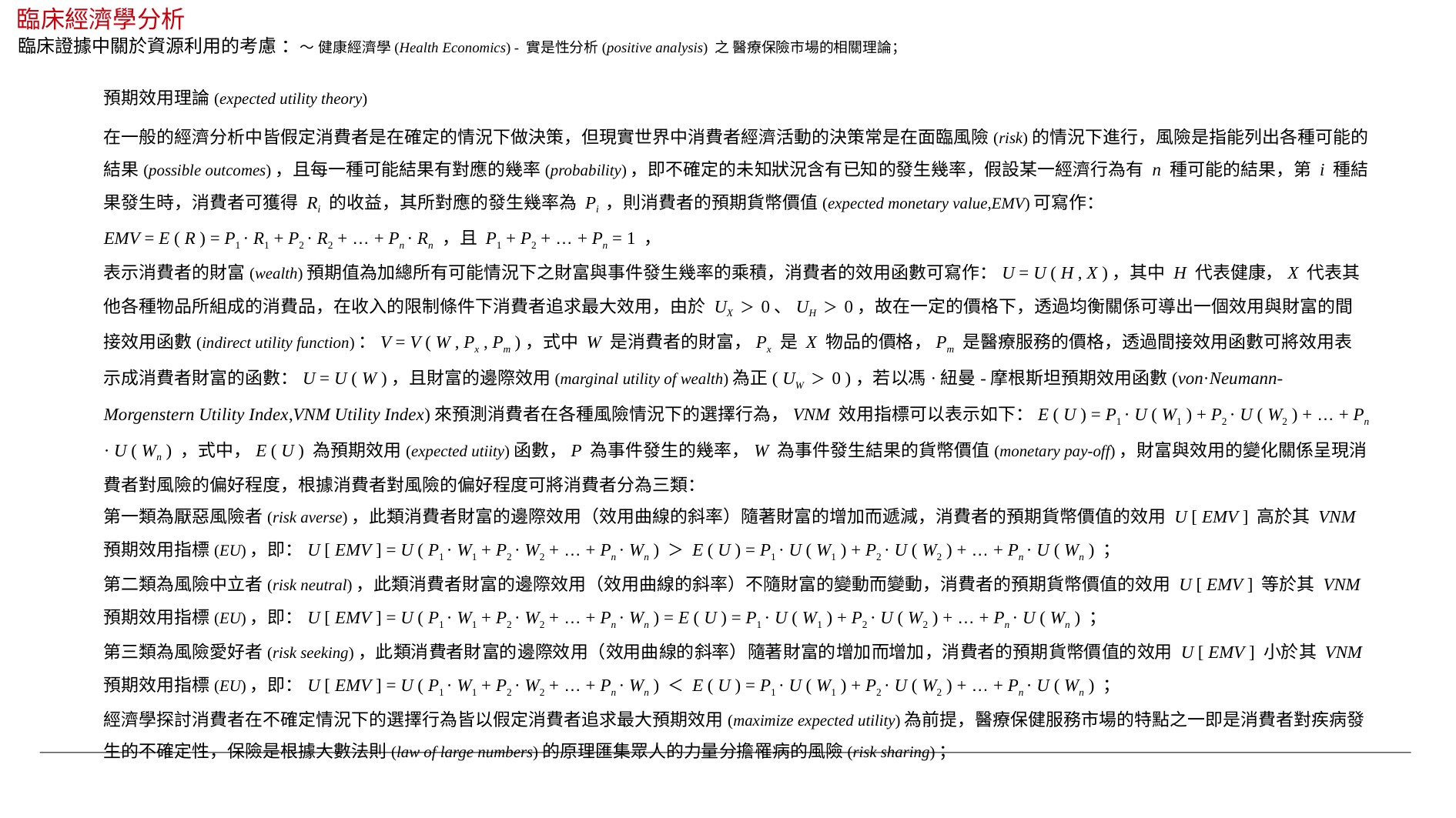

臨床經濟學分析
臨床證據中關於資源利用的考慮 ：～ 健康經濟學(Health Economics) - 實是性分析(positive analysis) 之 醫療保險市場的相關理論；
預期效用理論(expected utility theory)
在一般的經濟分析中皆假定消費者是在確定的情況下做決策，但現實世界中消費者經濟活動的決策常是在面臨風險(risk)的情況下進行，風險是指能列出各種可能的結果(possible outcomes)，且每一種可能結果有對應的幾率(probability)，即不確定的未知狀況含有已知的發生幾率，假設某一經濟行為有 n 種可能的結果，第 i 種結果發生時，消費者可獲得 Ri 的收益，其所對應的發生幾率為 Pi ，則消費者的預期貨幣價值(expected monetary value,EMV)可寫作：
EMV = E ( R ) = P1 · R1 + P2 · R2 + … + Pn · Rn ，且 P1 + P2 + … + Pn = 1 ，
表示消費者的財富(wealth)預期值為加總所有可能情況下之財富與事件發生幾率的乘積，消費者的效用函數可寫作：U = U ( H , X )，其中 H 代表健康，X 代表其他各種物品所組成的消費品，在收入的限制條件下消費者追求最大效用，由於 UX ＞ 0、UH ＞ 0，故在一定的價格下，透過均衡關係可導出一個效用與財富的間接效用函數(indirect utility function)：V = V ( W , Px , Pm )，式中 W 是消費者的財富，Px 是 X 物品的價格，Pm 是醫療服務的價格，透過間接效用函數可將效用表示成消費者財富的函數：U = U ( W )，且財富的邊際效用(marginal utility of wealth)為正( UW ＞ 0 )，若以馮·紐曼-摩根斯坦預期效用函數(von·Neumann-Morgenstern Utility Index,VNM Utility Index)來預測消費者在各種風險情況下的選擇行為，VNM 效用指標可以表示如下：E ( U ) = P1 · U ( W1 ) + P2 · U ( W2 ) + … + Pn · U ( Wn ) ，式中，E ( U ) 為預期效用(expected utiity)函數，P 為事件發生的幾率，W 為事件發生結果的貨幣價值(monetary pay-off)，財富與效用的變化關係呈現消費者對風險的偏好程度，根據消費者對風險的偏好程度可將消費者分為三類：
第一類為厭惡風險者(risk averse)，此類消費者財富的邊際效用（效用曲線的斜率）隨著財富的增加而遞減，消費者的預期貨幣價值的效用 U [ EMV ] 高於其 VNM 預期效用指標(EU)，即：U [ EMV ] = U ( P1 · W1 + P2 · W2 + … + Pn · Wn ) ＞ E ( U ) = P1 · U ( W1 ) + P2 · U ( W2 ) + … + Pn · U ( Wn ) ；
第二類為風險中立者(risk neutral)，此類消費者財富的邊際效用（效用曲線的斜率）不隨財富的變動而變動，消費者的預期貨幣價值的效用 U [ EMV ] 等於其 VNM 預期效用指標(EU)，即：U [ EMV ] = U ( P1 · W1 + P2 · W2 + … + Pn · Wn ) = E ( U ) = P1 · U ( W1 ) + P2 · U ( W2 ) + … + Pn · U ( Wn ) ；
第三類為風險愛好者(risk seeking)，此類消費者財富的邊際效用（效用曲線的斜率）隨著財富的增加而增加，消費者的預期貨幣價值的效用 U [ EMV ] 小於其 VNM 預期效用指標(EU)，即：U [ EMV ] = U ( P1 · W1 + P2 · W2 + … + Pn · Wn ) ＜ E ( U ) = P1 · U ( W1 ) + P2 · U ( W2 ) + … + Pn · U ( Wn ) ；
經濟學探討消費者在不確定情況下的選擇行為皆以假定消費者追求最大預期效用(maximize expected utility)為前提，醫療保健服務市場的特點之一即是消費者對疾病發生的不確定性，保險是根據大數法則(law of large numbers)的原理匯集眾人的力量分擔罹病的風險(risk sharing)；